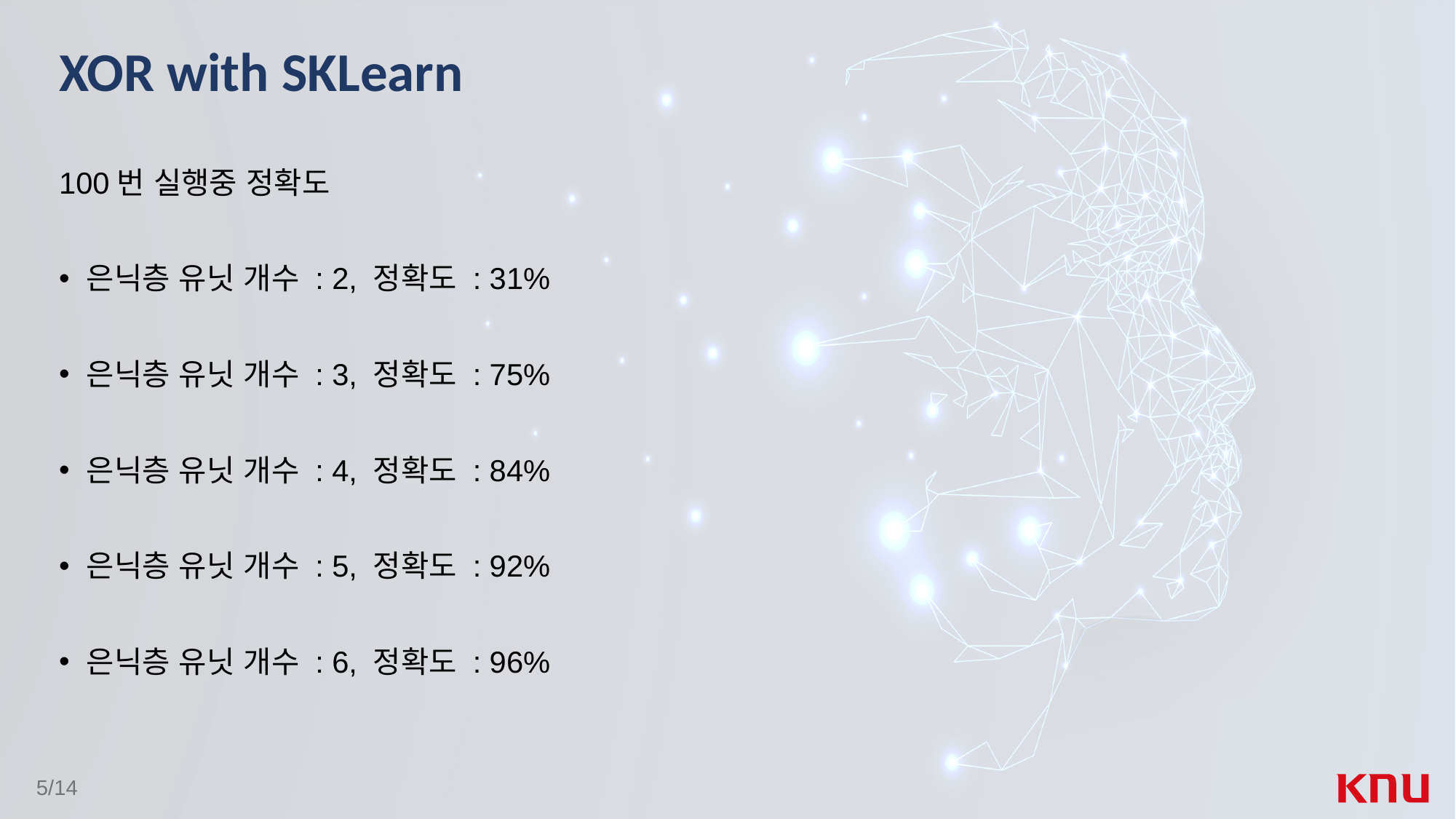

# XOR with SKLearn

100번 실행중 정확도

은닉층 유닛 개수 : 2, 정확도 : 31%

은닉층 유닛 개수 : 3, 정확도 : 75%

은닉층 유닛 개수 : 4, 정확도 : 84%

은닉층 유닛 개수 : 5, 정확도 : 92%

은닉층 유닛 개수 : 6, 정확도 : 96%